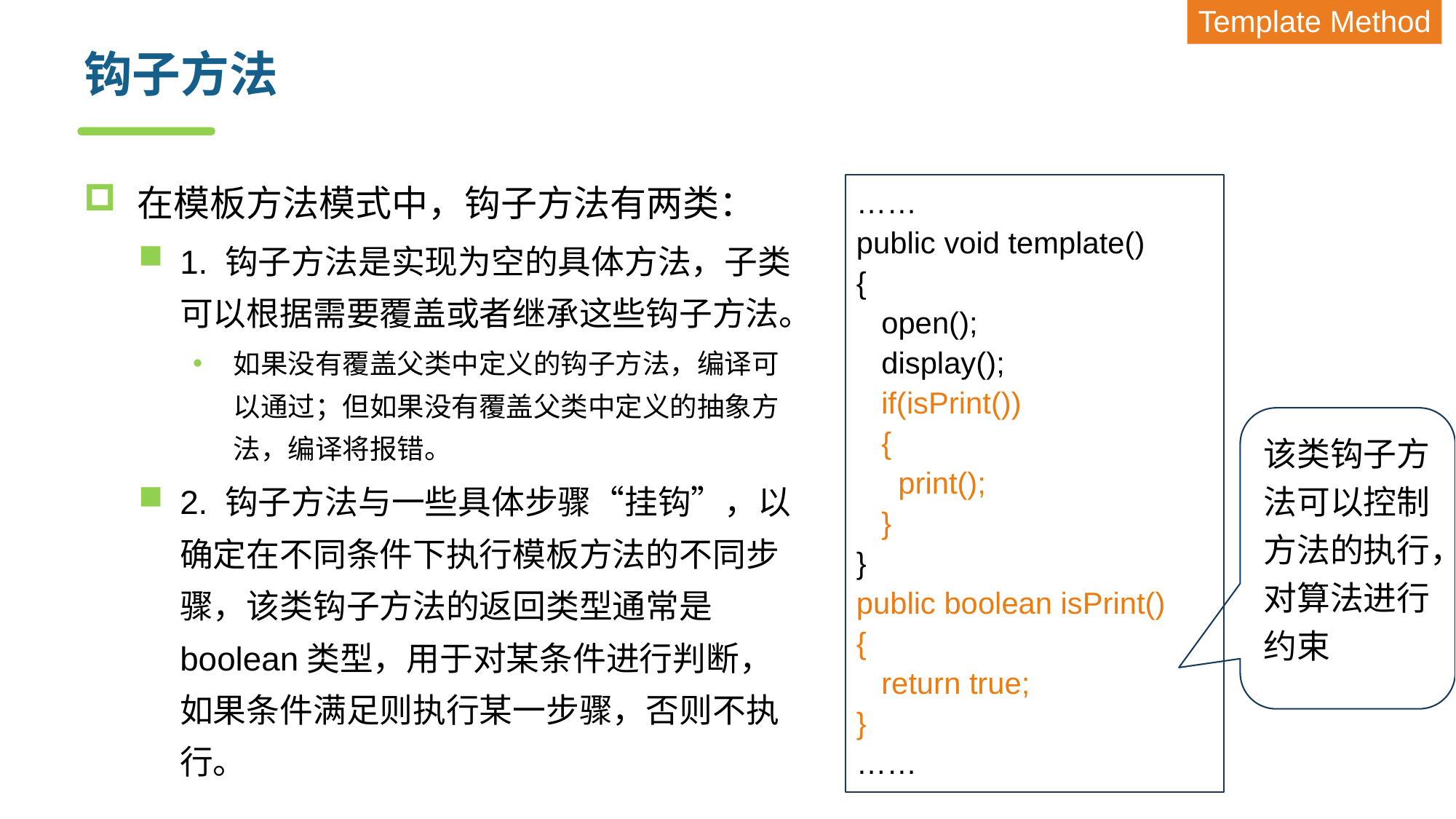

Template Method
# 钩子方法
在模板方法模式中，钩子方法有两类：
1. 钩子方法是实现为空的具体方法，子类可以根据需要覆盖或者继承这些钩子方法。
如果没有覆盖父类中定义的钩子方法，编译可以通过；但如果没有覆盖父类中定义的抽象方法，编译将报错。
2. 钩子方法与一些具体步骤“挂钩”，以确定在不同条件下执行模板方法的不同步骤，该类钩子方法的返回类型通常是boolean类型，用于对某条件进行判断，如果条件满足则执行某一步骤，否则不执行。
……
public void template()
{
   open();
   display();
   if(isPrint())
   {
     print();
   }
}
public boolean isPrint()
{
   return true;
}
……

该类钩子方法可以控制方法的执行，对算法进行约束
170